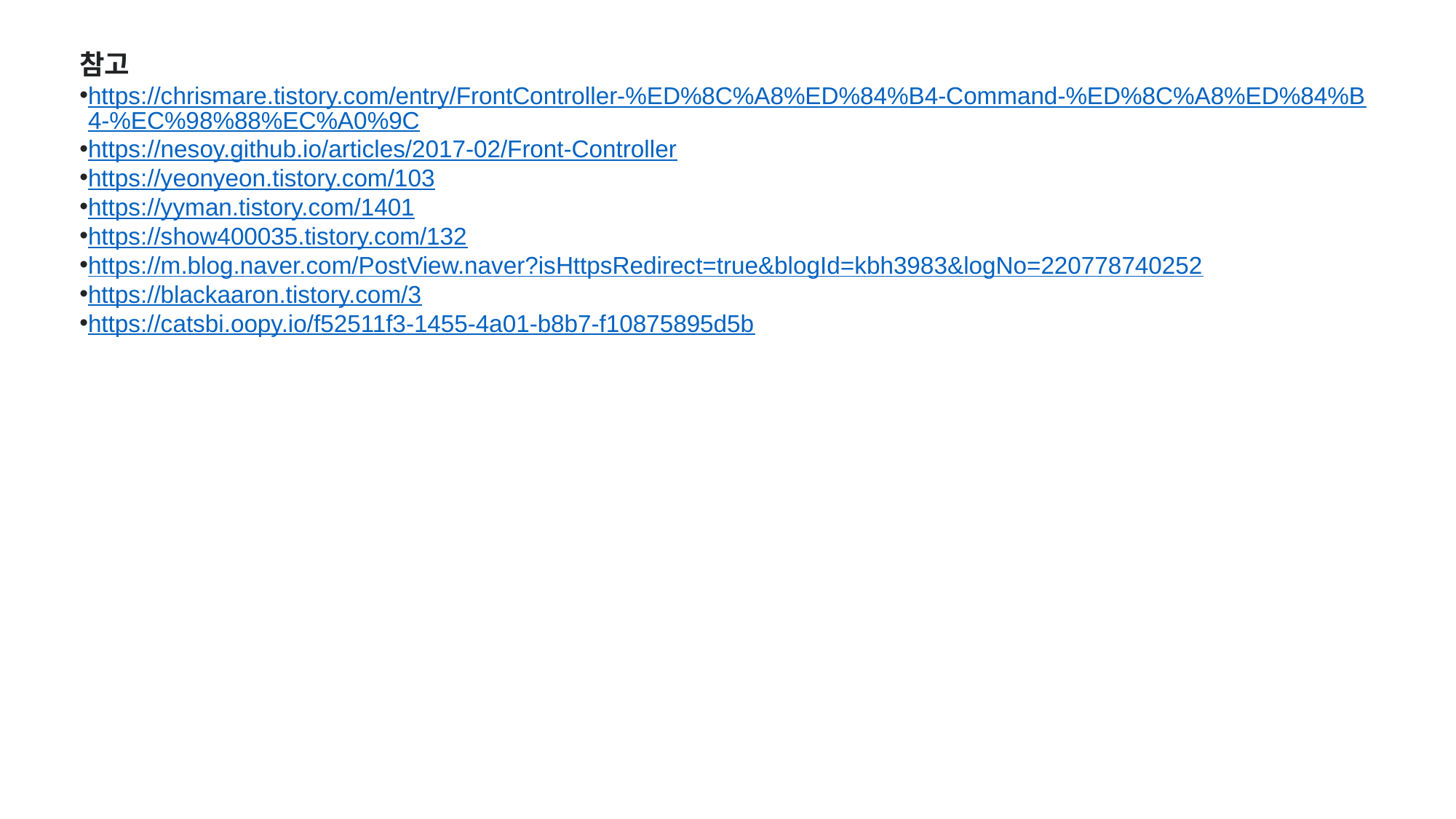

참고
https://chrismare.tistory.com/entry/FrontController-%ED%8C%A8%ED%84%B4-Command-%ED%8C%A8%ED%84%B4-%EC%98%88%EC%A0%9C
https://nesoy.github.io/articles/2017-02/Front-Controller
https://yeonyeon.tistory.com/103
https://yyman.tistory.com/1401
https://show400035.tistory.com/132
https://m.blog.naver.com/PostView.naver?isHttpsRedirect=true&blogId=kbh3983&logNo=220778740252
https://blackaaron.tistory.com/3
https://catsbi.oopy.io/f52511f3-1455-4a01-b8b7-f10875895d5b